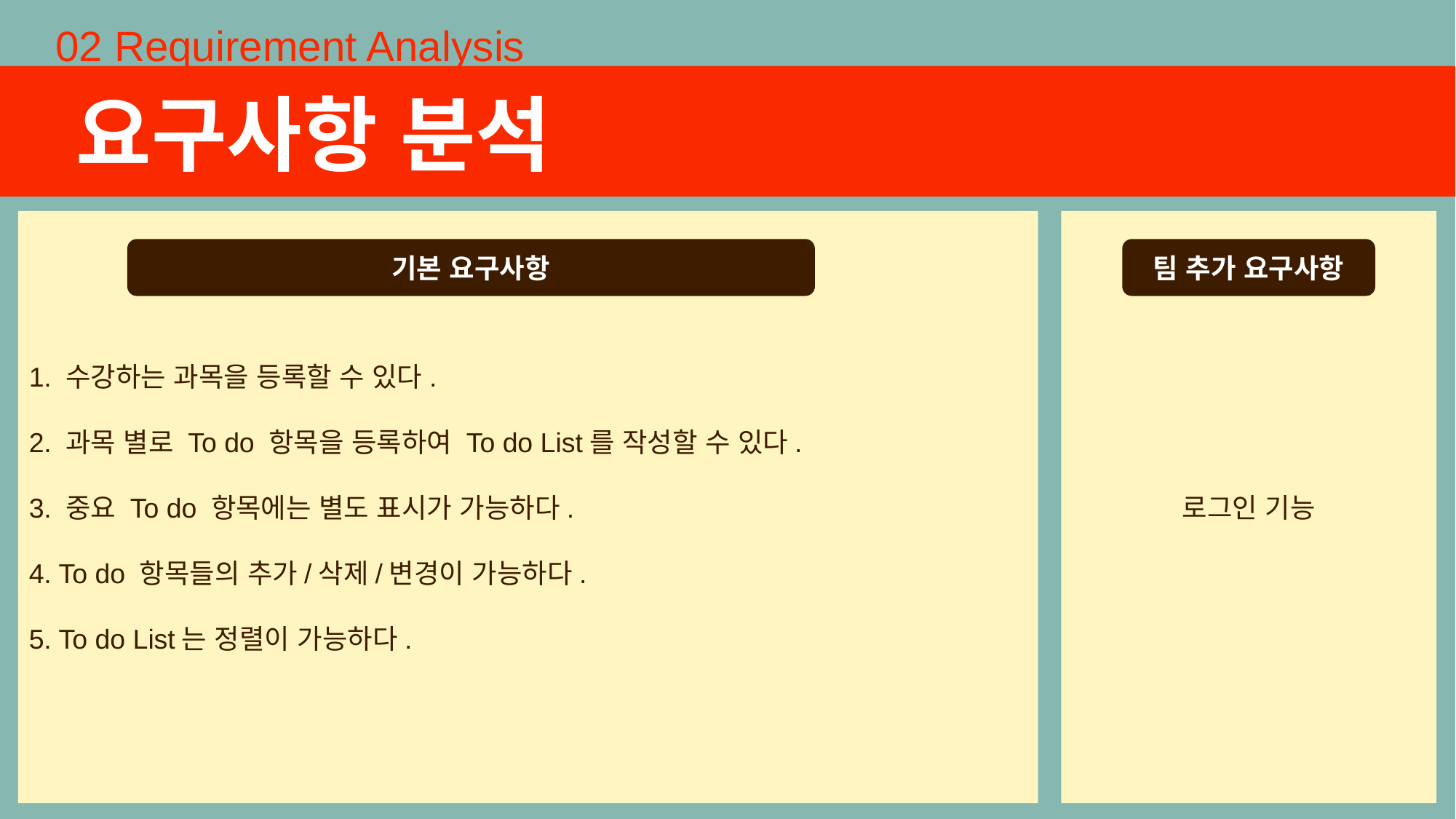

02 Requirement Analysis
요구사항 분석
1. 수강하는 과목을 등록할 수 있다.

2. 과목 별로 To do 항목을 등록하여 To do List를 작성할 수 있다.

3. 중요 To do 항목에는 별도 표시가 가능하다.

4. To do 항목들의 추가/삭제/변경이 가능하다.

5. To do List는 정렬이 가능하다.
로그인 기능
기본 요구사항
팀 추가 요구사항